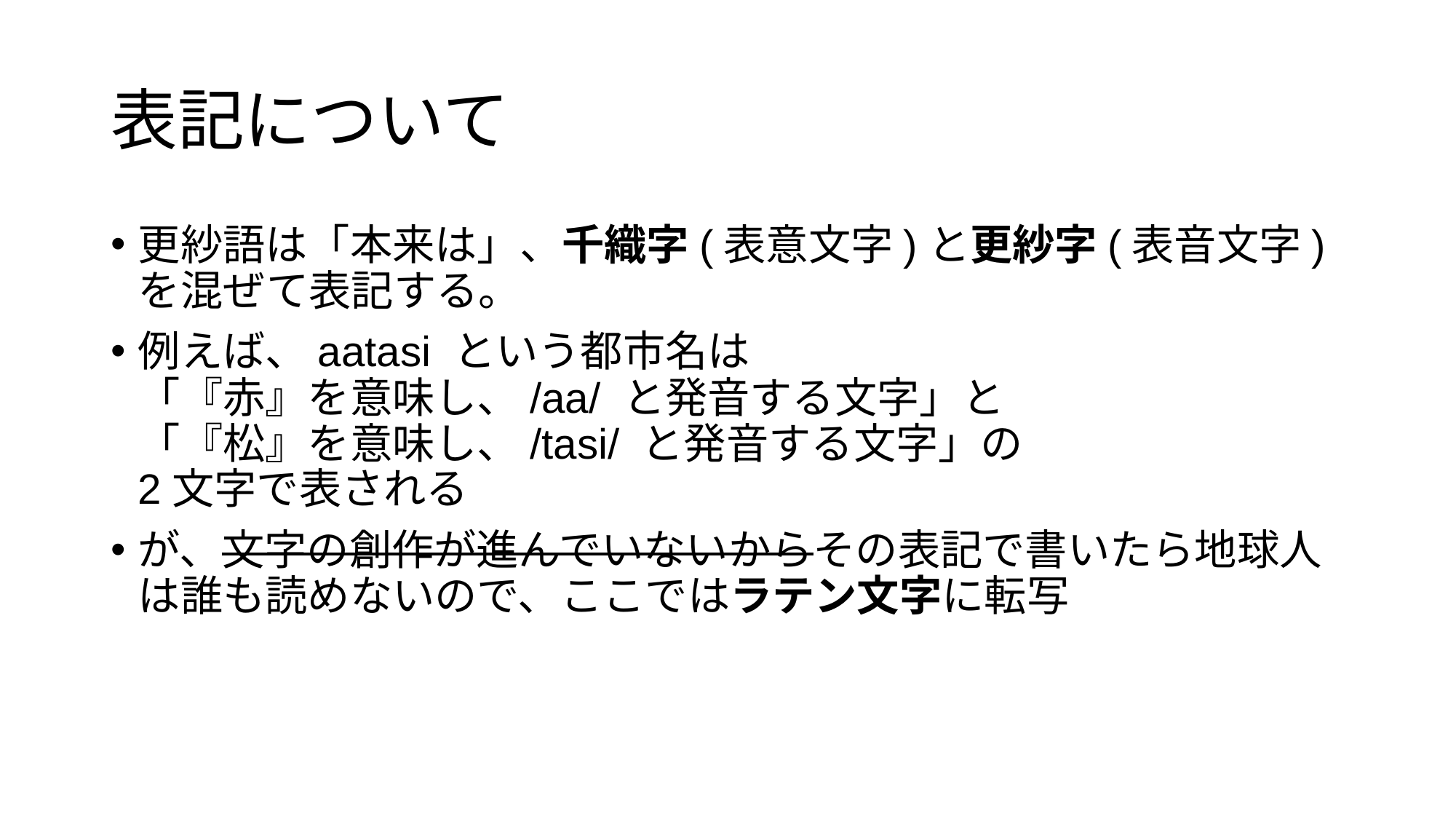

# 表記について
更紗語は「本来は」、千織字(表意文字)と更紗字(表音文字) を混ぜて表記する。
例えば、aatasi という都市名は
「『赤』を意味し、/aa/ と発音する文字」と
「『松』を意味し、/tasi/ と発音する文字」の
2文字で表される
が、文字の創作が進んでいないからその表記で書いたら地球人は誰も読めないので、ここではラテン文字に転写